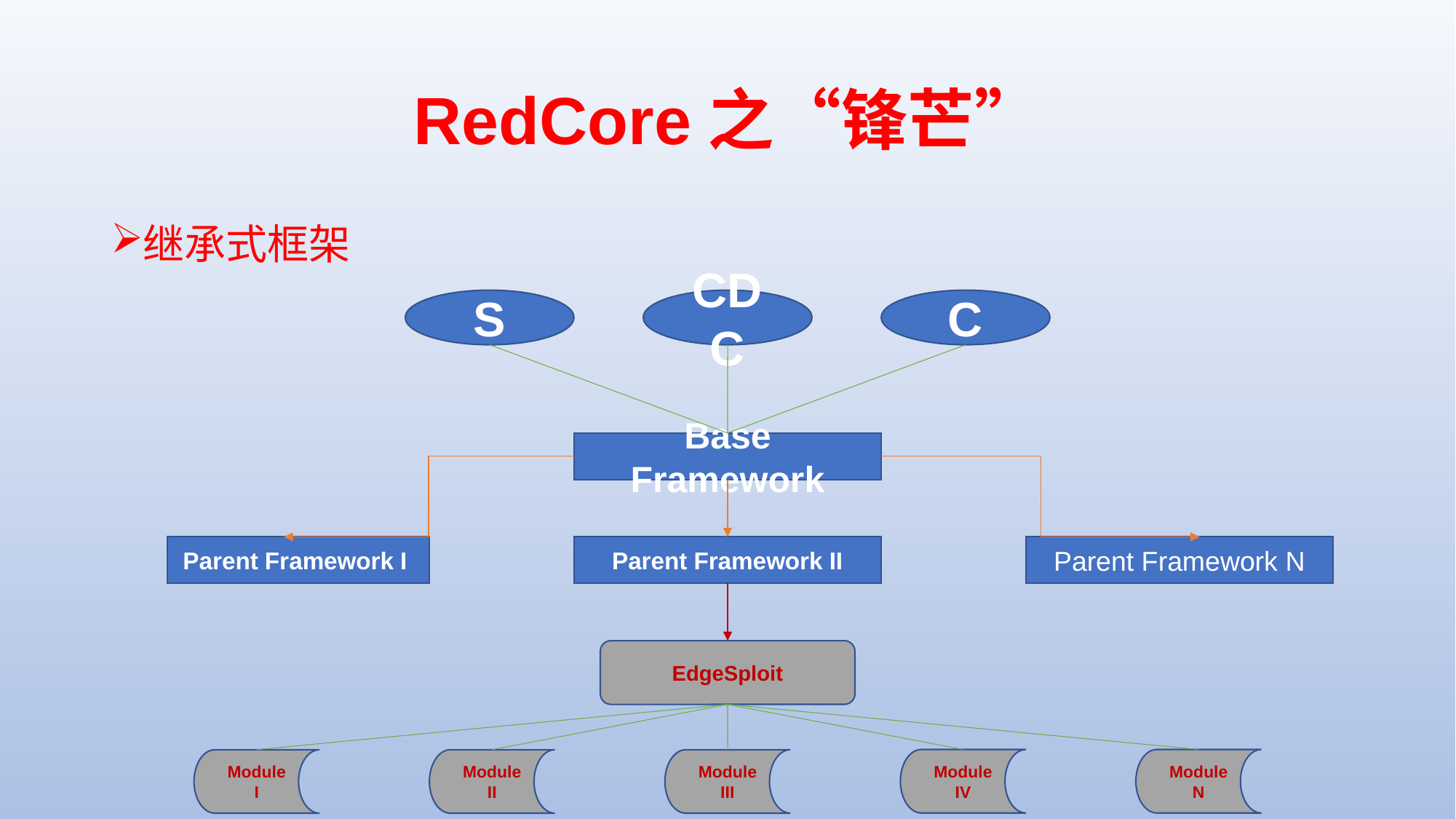

# RedCore之“锋芒”
继承式框架
S
CDC
C
Base Framework
Parent Framework I
Parent Framework II
Parent Framework N
EdgeSploit
Module IV
Module N
Module I
Module II
Module III